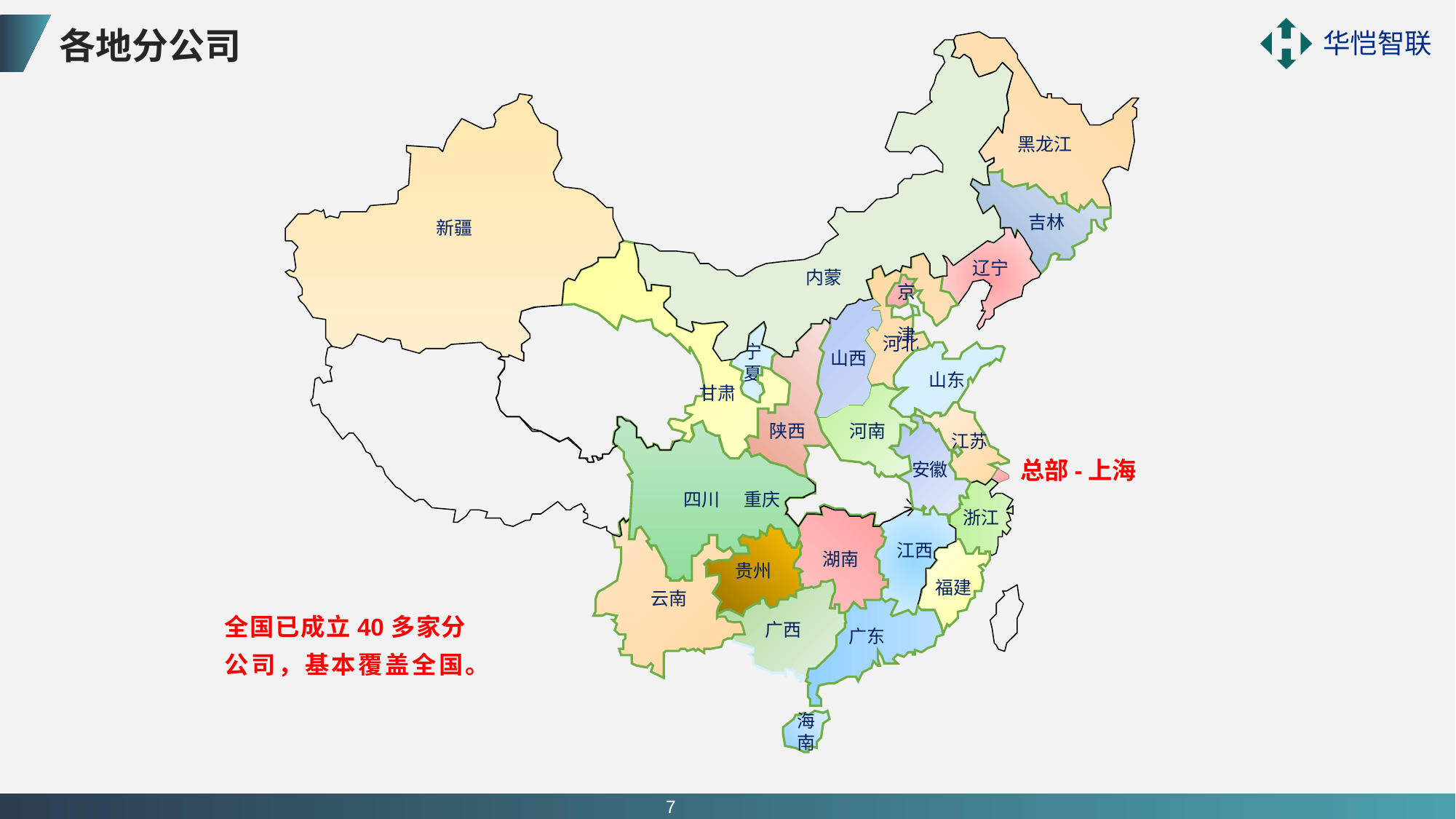

各地分公司

黑龙江

内蒙
新疆
  吉林
辽宁

                    甘肃

 河北
京 津
山西

陕西
宁夏

山东
河南

   江苏
安徽
        四川      重庆

浙江
湖南
江西

云南
贵州
福建
广西

海南

       广东
总部-上海
全国已成立40多家分公司，基本覆盖全国。
7